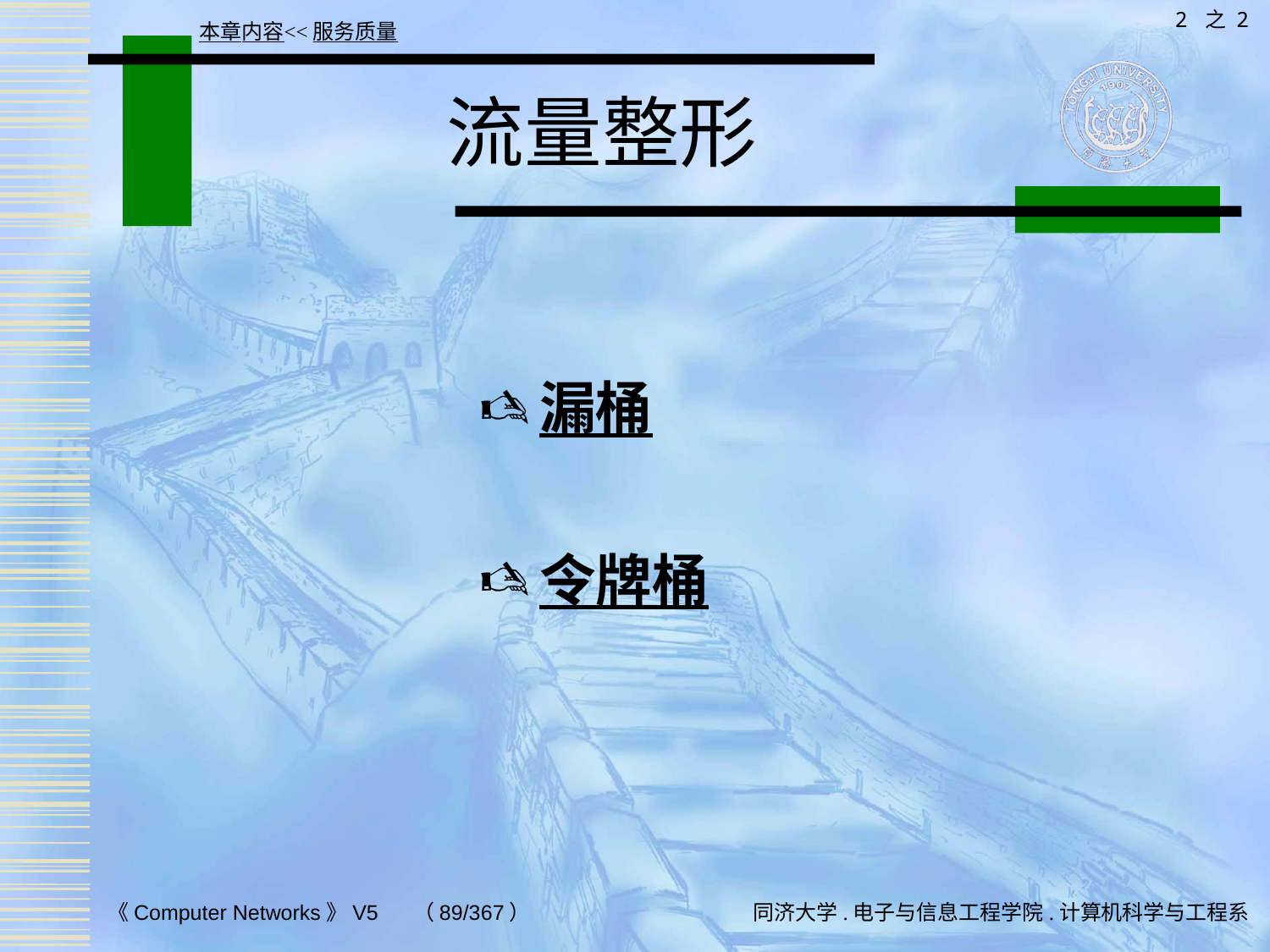

2 之 2
本章内容<<服务质量
# 流量整形
漏桶

令牌桶